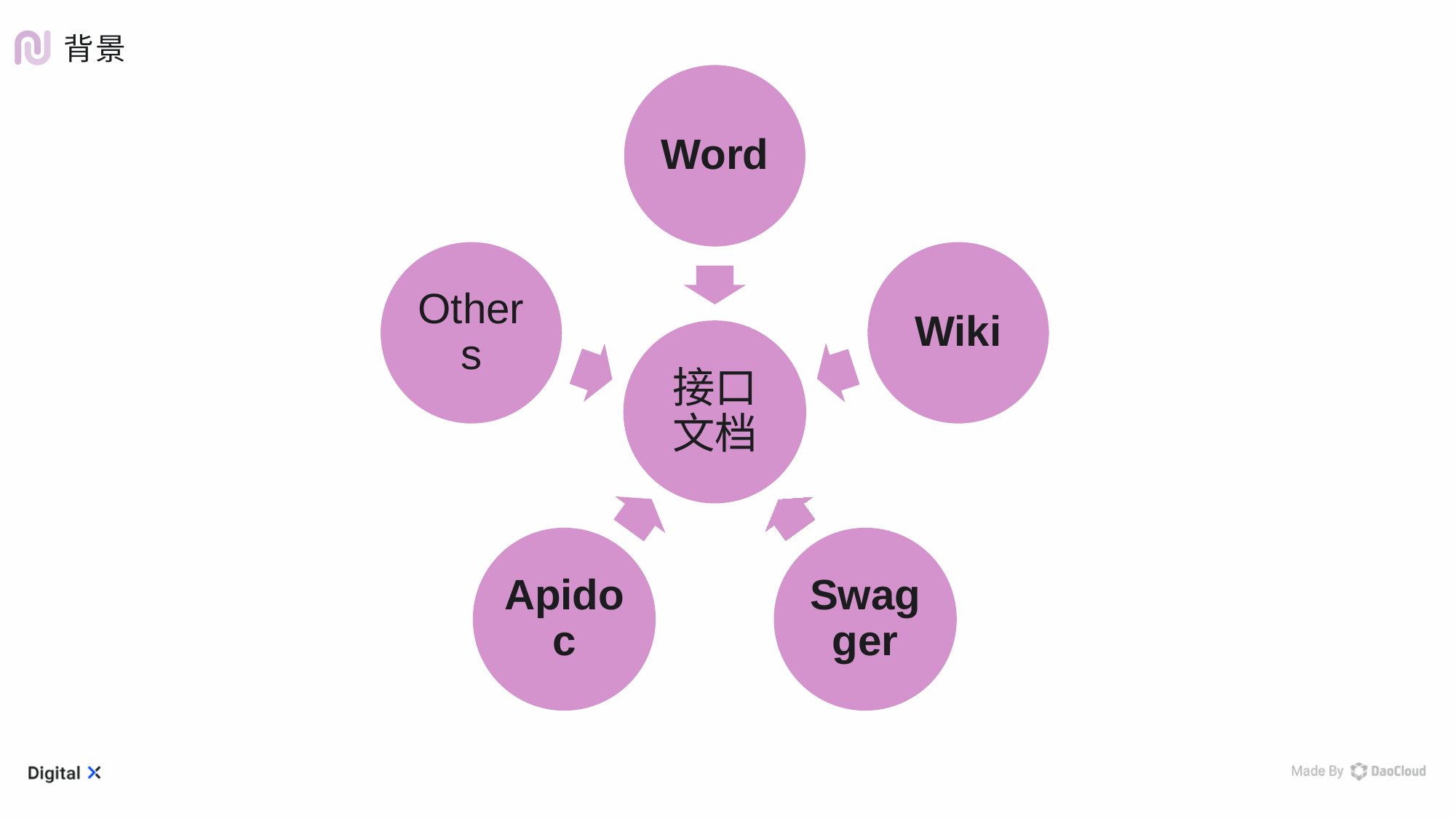

背景
接口文档

Word

Wiki

Swagger

Apidoc

Others